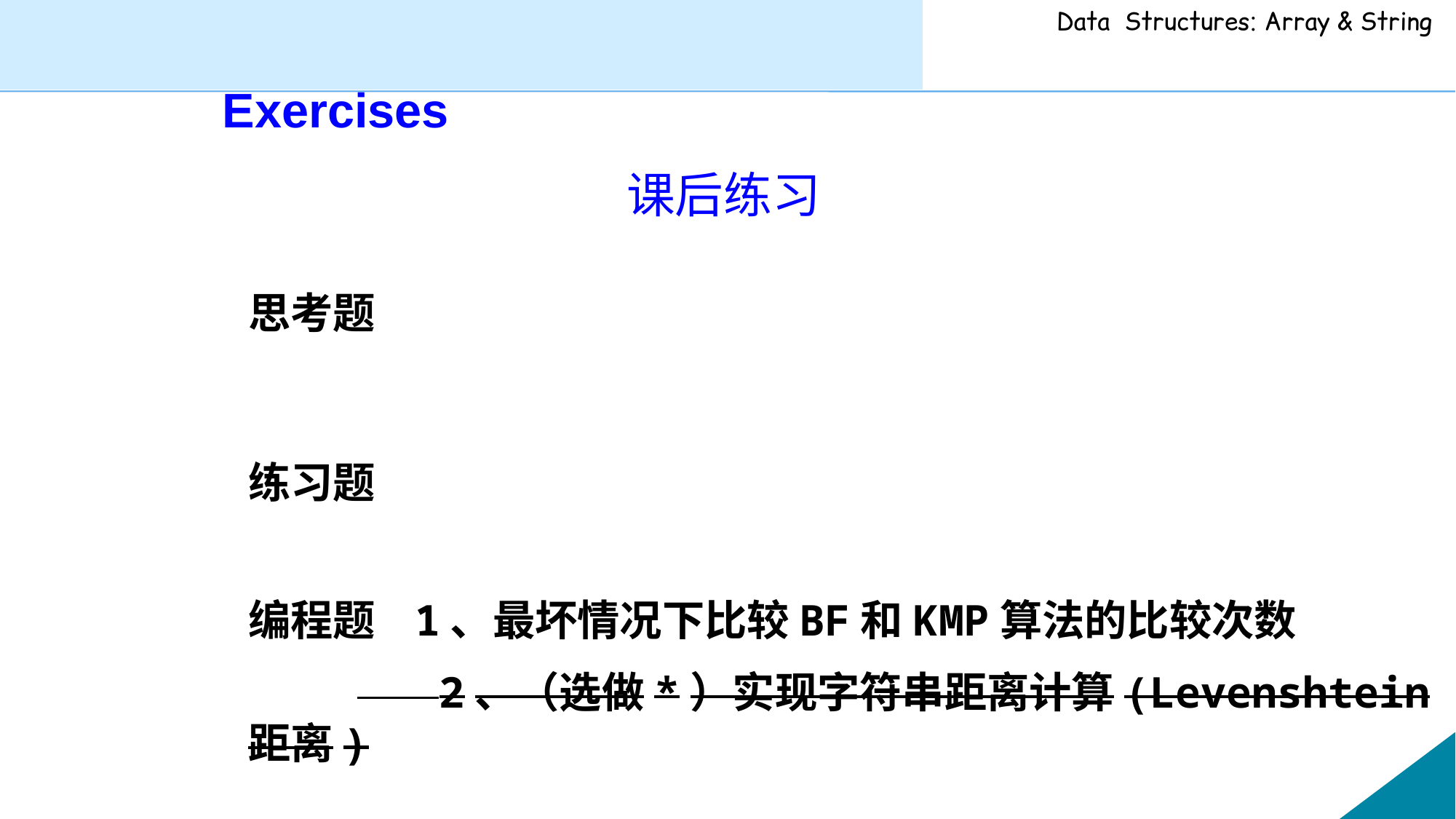

Exercises
课后练习
思考题
练习题
编程题   1、最坏情况下比较BF和KMP算法的比较次数
	        2、（选做*）实现字符串距离计算(Levenshtein距离)